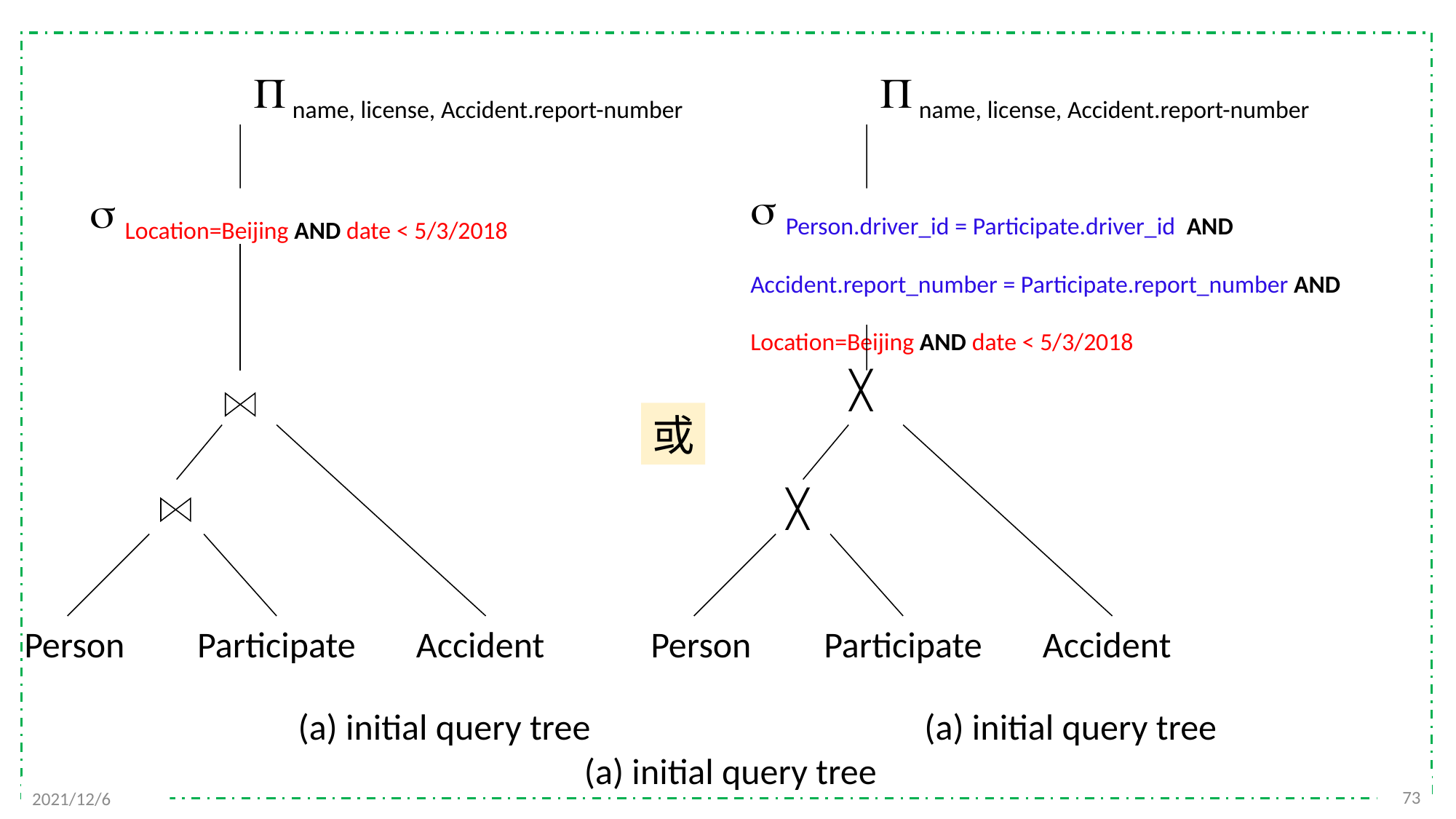

Π name, license, Accident.report-number
Π name, license, Accident.report-number

σ Person.driver_id = Participate.driver_id  AND Accident.report_number = Participate.report_number AND     Location=Beijing AND date < 5/3/2018
σ Location=Beijing AND date < 5/3/2018

╳

或

╳

Person
Participate
Accident
Person
Participate
Accident
(a) initial query tree
(a) initial query tree
(a) initial query tree
73
2021/12/6